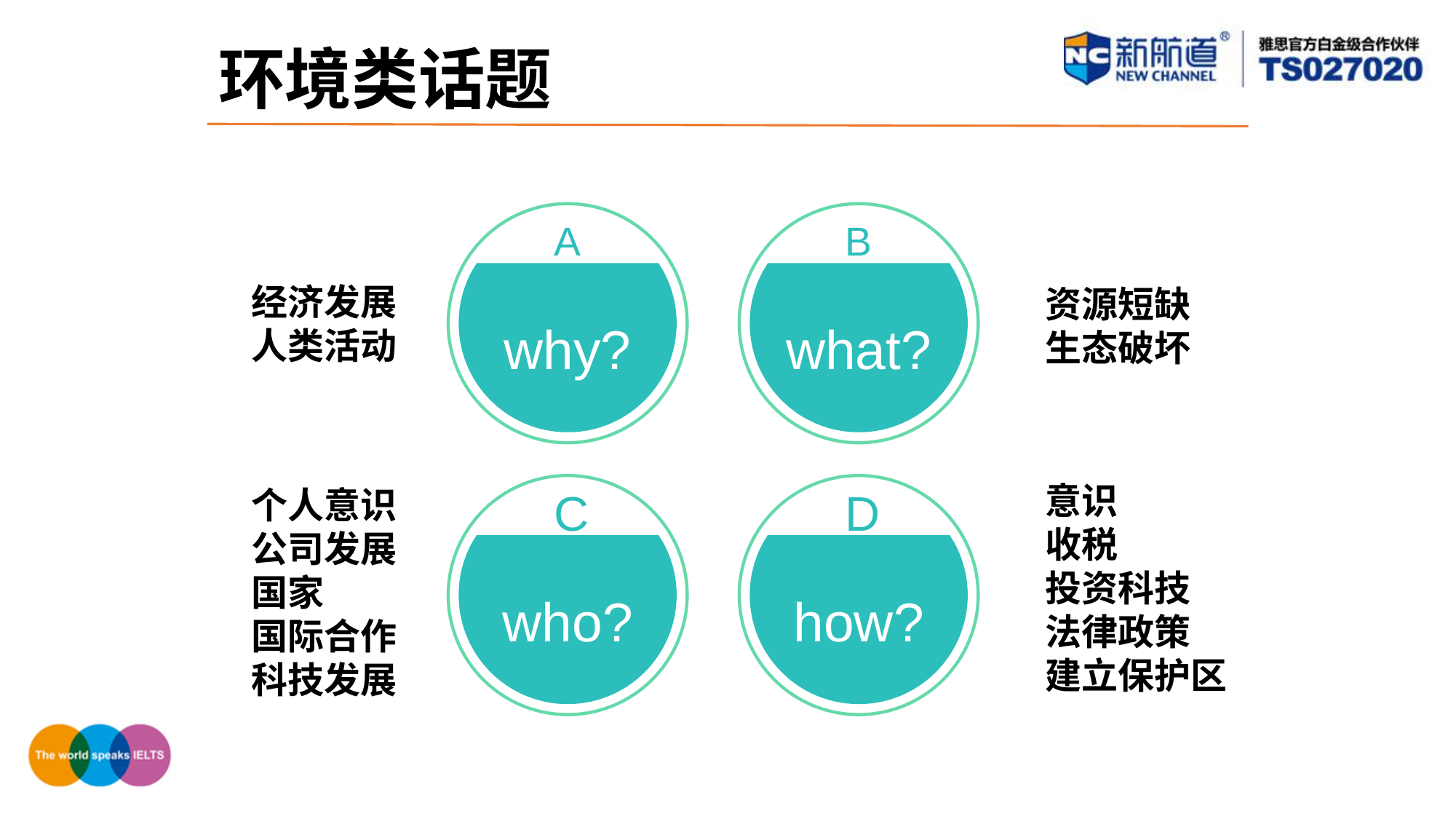

环境类话题

A
why?

B
what?
经济发展
人类活动
资源短缺
生态破坏
意识
收税
投资科技
法律政策
建立保护区

C
who?

D
how?
个人意识
公司发展
国家
国际合作
科技发展